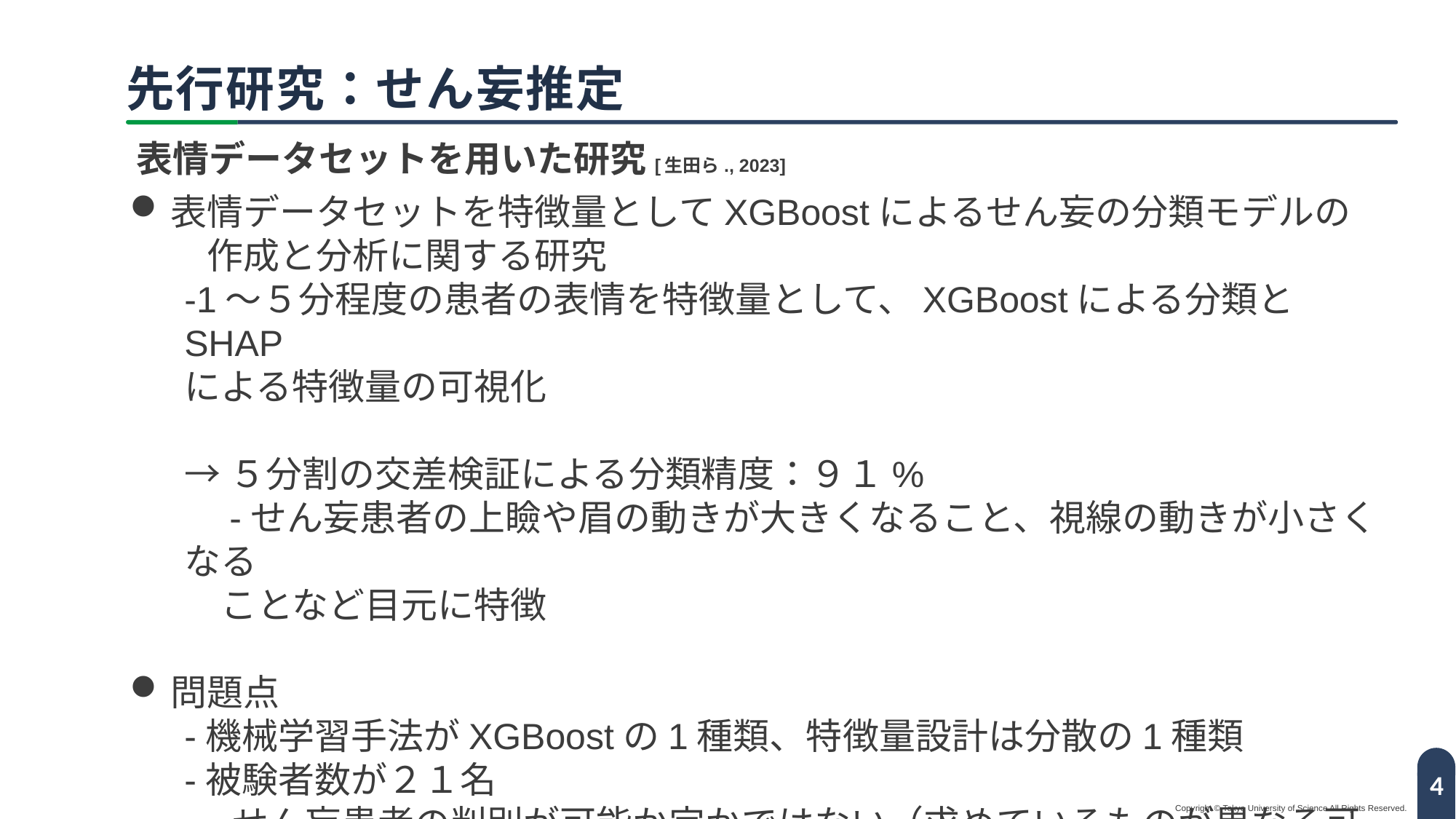

# 先行研究：せん妄推定
表情データセットを用いた研究[生田ら., 2023]
ロジスティック回帰によるせん妄の予測の研究
   →曲線下面積（AUC）：0.87

せん妄になり得る可能性の予測タスク
特徴量に電子健康記録データ以外を使用
患者が限定的(ICU,高齢患者など)
リアルタイムでの判別が必要
表情データセットを特徴量としてXGBoostによるせん妄の分類モデルの　　作成と分析に関する研究
-1～５分程度の患者の表情を特徴量として、XGBoostによる分類とSHAP
による特徴量の可視化

→５分割の交差検証による分類精度：９１%
　-せん妄患者の上瞼や眉の動きが大きくなること、視線の動きが小さくなる
　ことなど目元に特徴

問題点
-機械学習手法がXGBoostの1種類、特徴量設計は分散の1種類
-被験者数が２１名
　　-せん妄患者の判別が可能か定かではない（求めているものが異なる可能性）
[3]生田 光輝,松本 吉央,小川 朝生,大谷 清子.”表情情報を用いた「せん妄」患者の識別モデル生成と特徴分析”
[4] Van den Boogaard, M., et al. "Development and validation of PRE-DELIRIC (PREdiction of DELIRium in ICu patients) delirium prediction model for intensive care patients: observational multicentre study." Bmj 344 (2012).